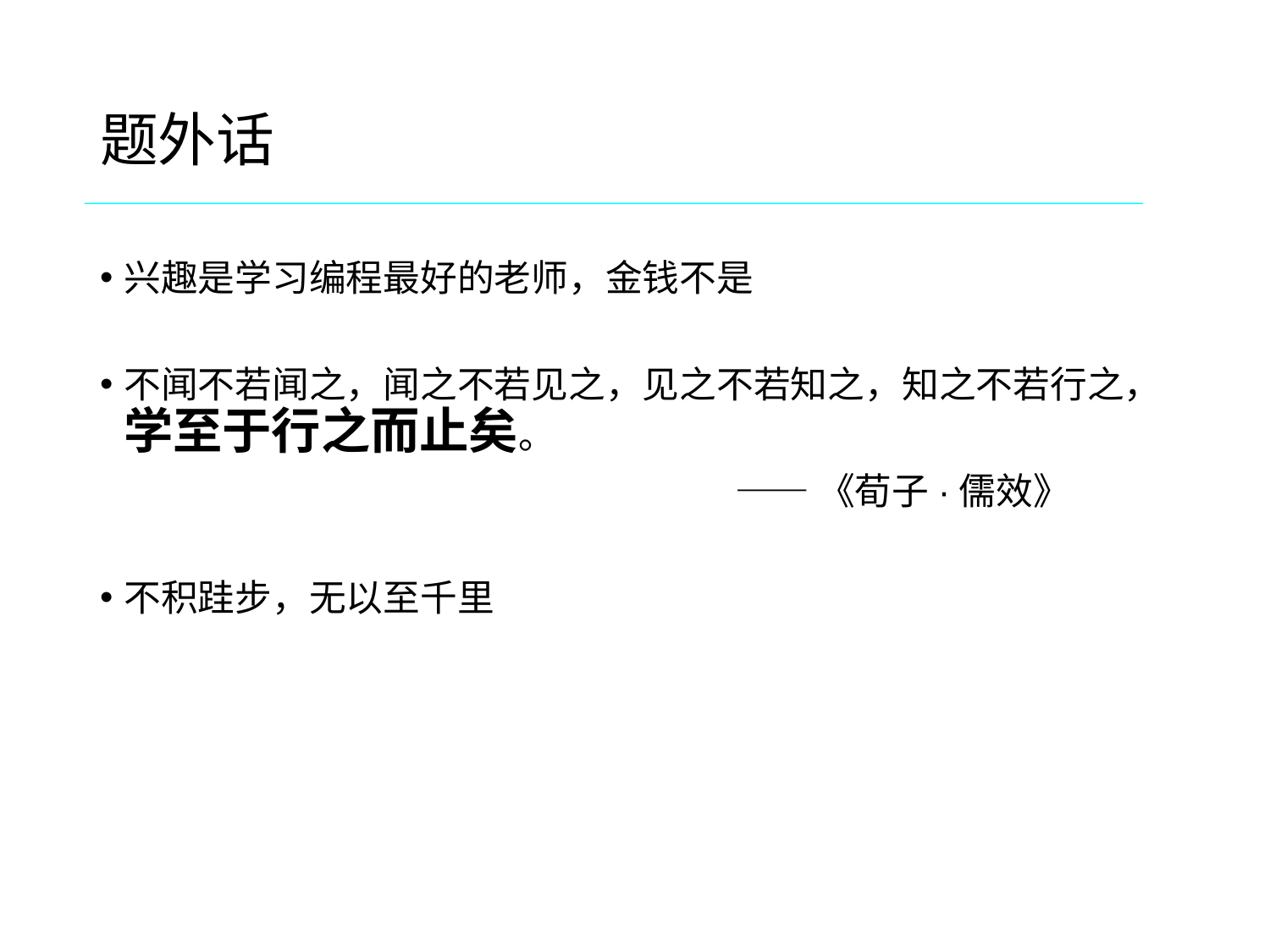

# 题外话

兴趣是学习编程最好的老师，金钱不是

不闻不若闻之，闻之不若见之，见之不若知之，知之不若行之，学至于行之而止矣。
					——《荀子·儒效》

不积跬步，无以至千里